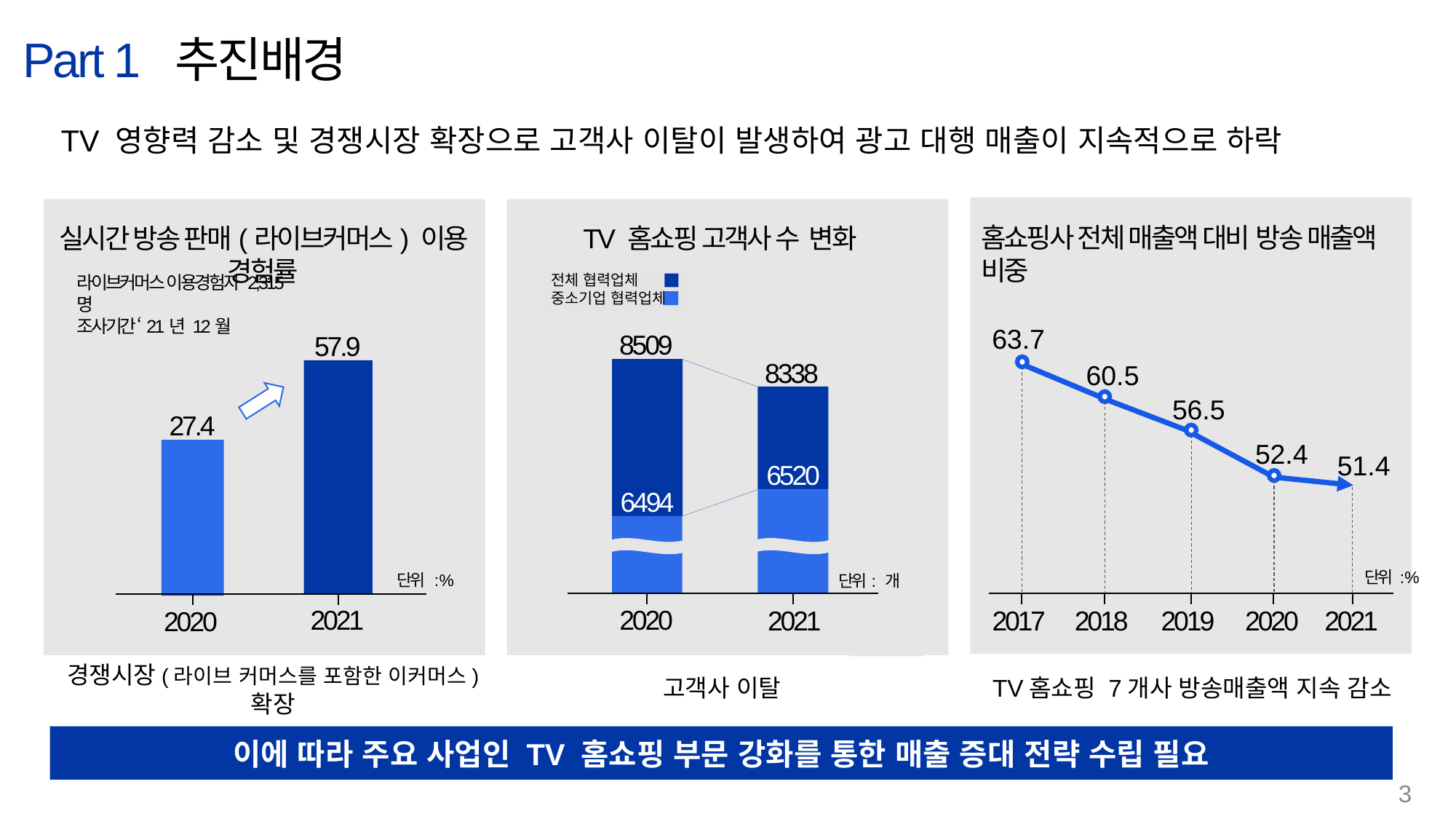

Part 1  추진배경
TV 영향력 감소 및 경쟁시장 확장으로 고객사 이탈이 발생하여 광고 대행 매출이 지속적으로 하락

홈쇼핑사 전체 매출액 대비 방송 매출액 비중
실시간 방송 판매(라이브커머스) 이용 경험률
TV 홈쇼핑 고객사 수  변화
전체 협력업체
중소기업 협력업체
라이브커머스 이용경험자 2,315명
조사기간 ‘21년 12월

63.7
8509
57.9
8338
60.5

56.5
27.4
52.4

51.4
6520
6494

단위 : %
단위  : %
단위:  개

2020
2021
2021
2017
2018
2019
2020
2021
2020
 TV홈쇼핑 7개사 방송매출액 지속 감소
고객사 이탈
경쟁시장(라이브 커머스를 포함한 이커머스) 확장
이에 따라 주요 사업인 TV 홈쇼핑 부문 강화를 통한 매출 증대 전략 수립 필요
3